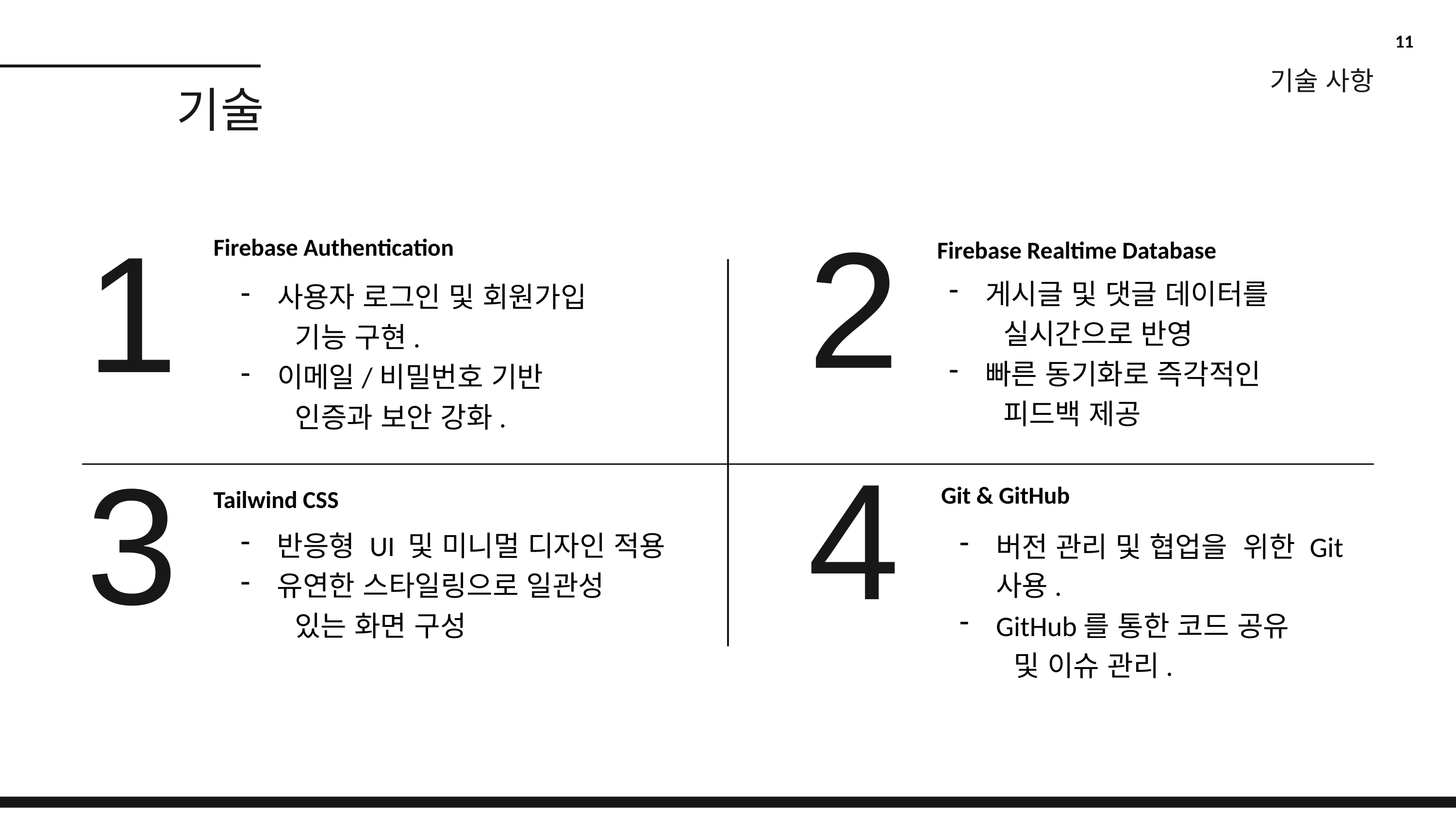

11
기술 사항

기술
2
4
1
3
Firebase Authentication
Firebase Realtime Database

게시글 및 댓글 데이터를
      실시간으로 반영
빠른 동기화로 즉각적인
      피드백 제공
사용자 로그인 및 회원가입
      기능 구현.
이메일/비밀번호 기반
      인증과 보안 강화.
Git & GitHub
Tailwind CSS
반응형 UI 및 미니멀 디자인 적용
유연한 스타일링으로 일관성
      있는 화면 구성
버전 관리 및 협업을  위한 Git 사용.
GitHub를 통한 코드 공유
      및 이슈 관리.